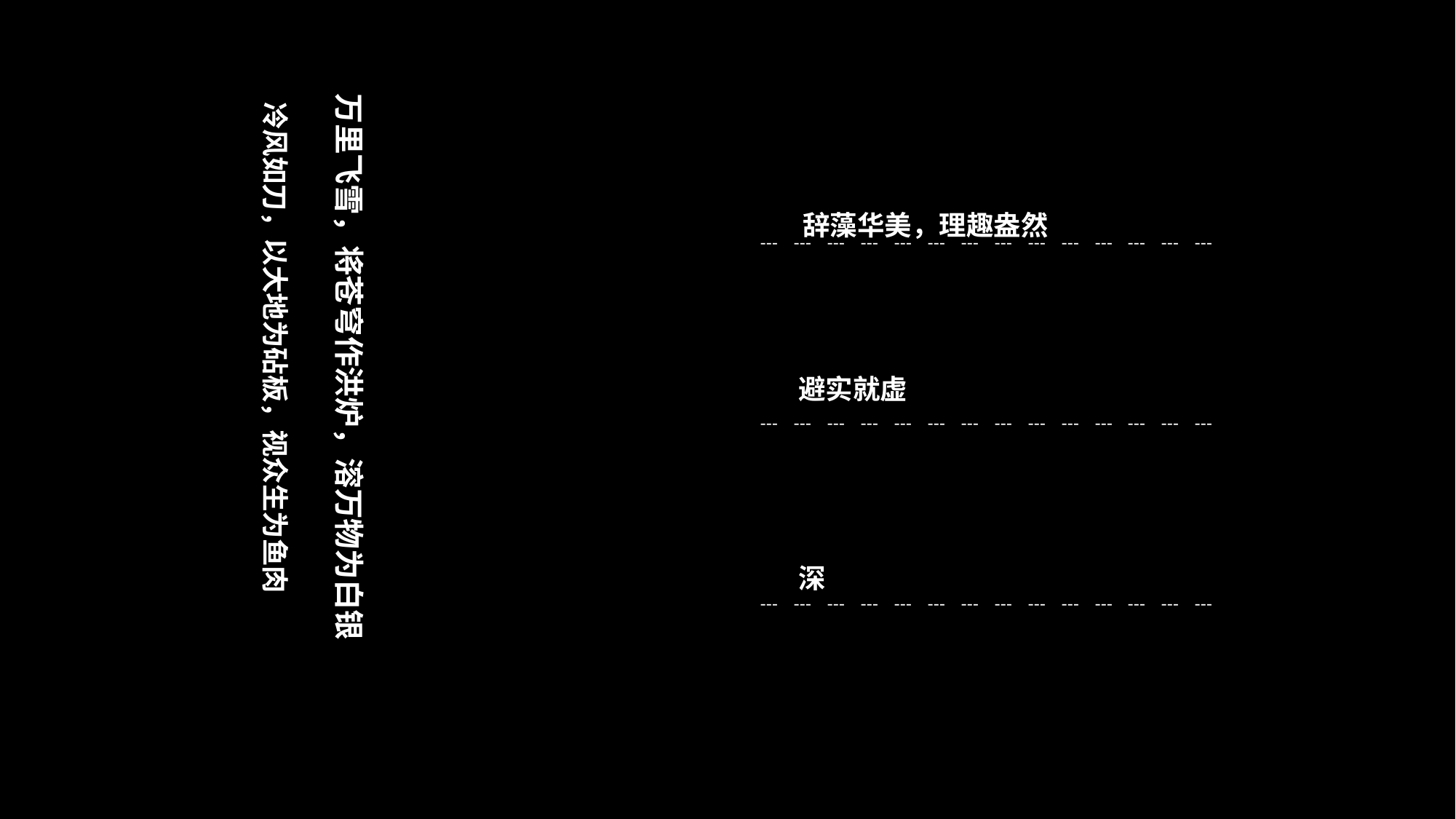

万里飞雪，将苍穹作洪炉，溶万物为白银
冷风如刀，以大地为砧板，视众生为鱼肉。
辞藻华美，理趣盎然
﹍ ﹍ ﹍ ﹍ ﹍ ﹍ ﹍ ﹍ ﹍ ﹍ ﹍ ﹍ ﹍ ﹍
避实就虚
﹍ ﹍ ﹍ ﹍ ﹍ ﹍ ﹍ ﹍ ﹍ ﹍ ﹍ ﹍ ﹍ ﹍
深
﹍ ﹍ ﹍ ﹍ ﹍ ﹍ ﹍ ﹍ ﹍ ﹍ ﹍ ﹍ ﹍ ﹍